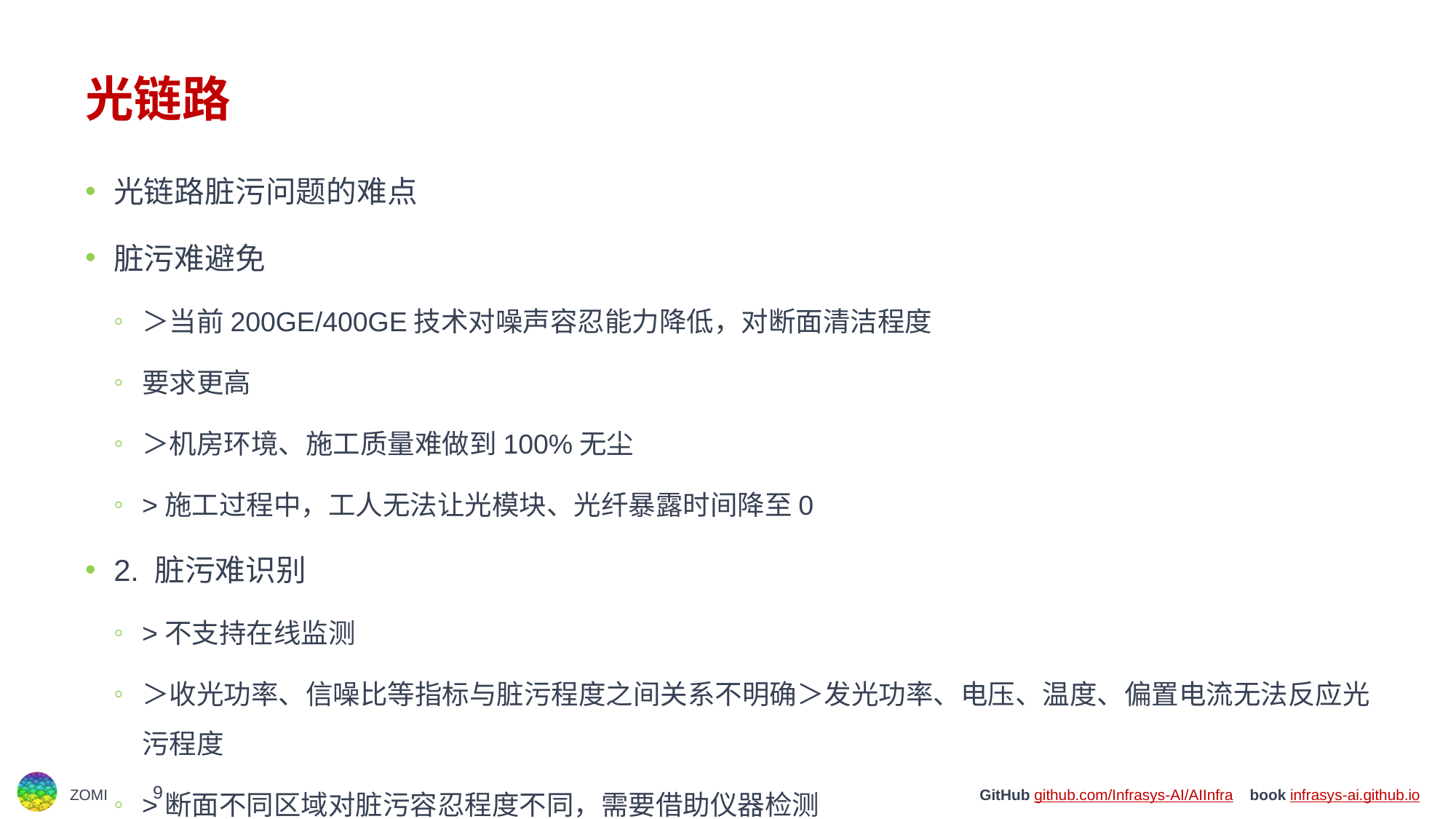

# 光链路
光链路脏污问题的难点
脏污难避免
＞当前200GE/400GE技术对噪声容忍能力降低，对断面清洁程度
要求更高
＞机房环境、施工质量难做到100%无尘
>施工过程中，工人无法让光模块、光纤暴露时间降至0
2. 脏污难识别
>不支持在线监测
＞收光功率、信噪比等指标与脏污程度之间关系不明确＞发光功率、电压、温度、偏置电流无法反应光污程度
>断面不同区域对脏污容忍程度不同，需要借助仪器检测
3、脏污清理效果难保证
＞清洁笔盲清效果不佳，顽固脏污需要使用酒精
＞受限机房环境，边清边检耗时长，一条链路故障，需要清洁检测4个端面，确认位置、拉电源线、调焦、两人分工，耗时15分钟＋＞光模块和光纤的脏污相互传染